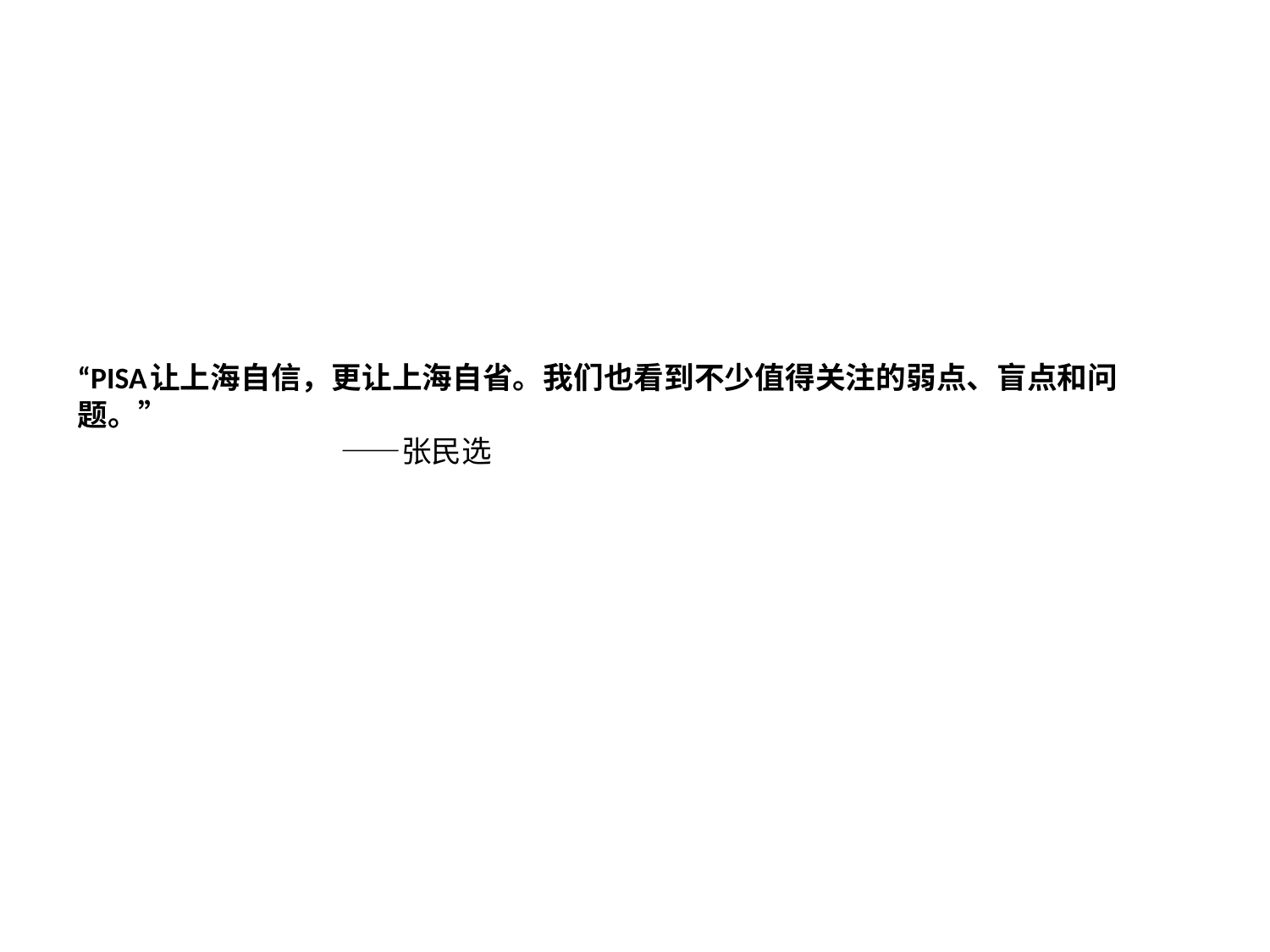

# “PISA让上海自信，更让上海自省。我们也看到不少值得关注的弱点、盲点和问题。” ——张民选